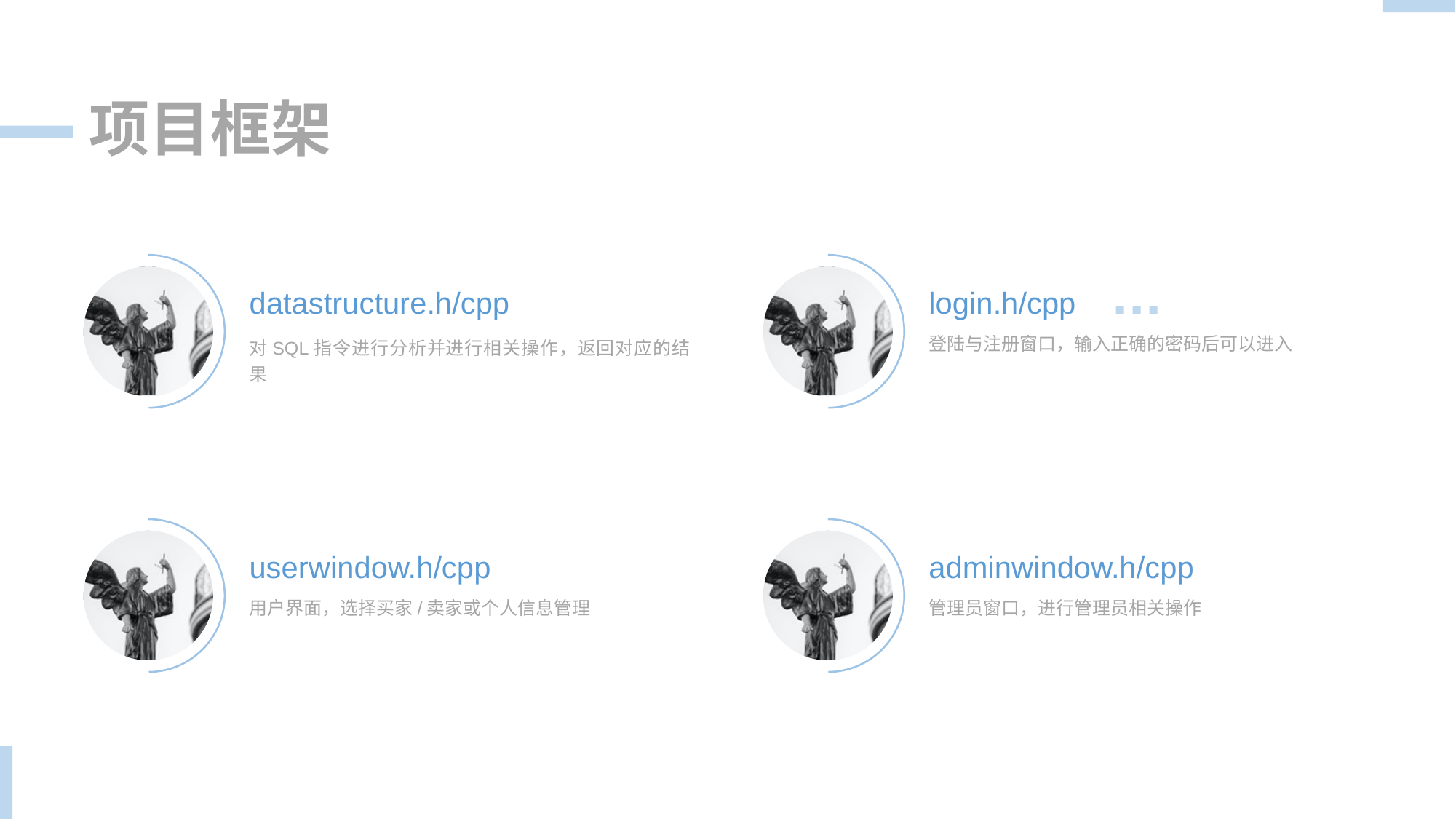

项目框架

datastructure.h/cpp
login.h/cpp

登陆与注册窗口，输入正确的密码后可以进入
对SQL指令进行分析并进行相关操作，返回对应的结果

userwindow.h/cpp
adminwindow.h/cpp
用户界面，选择买家/卖家或个人信息管理
管理员窗口，进行管理员相关操作